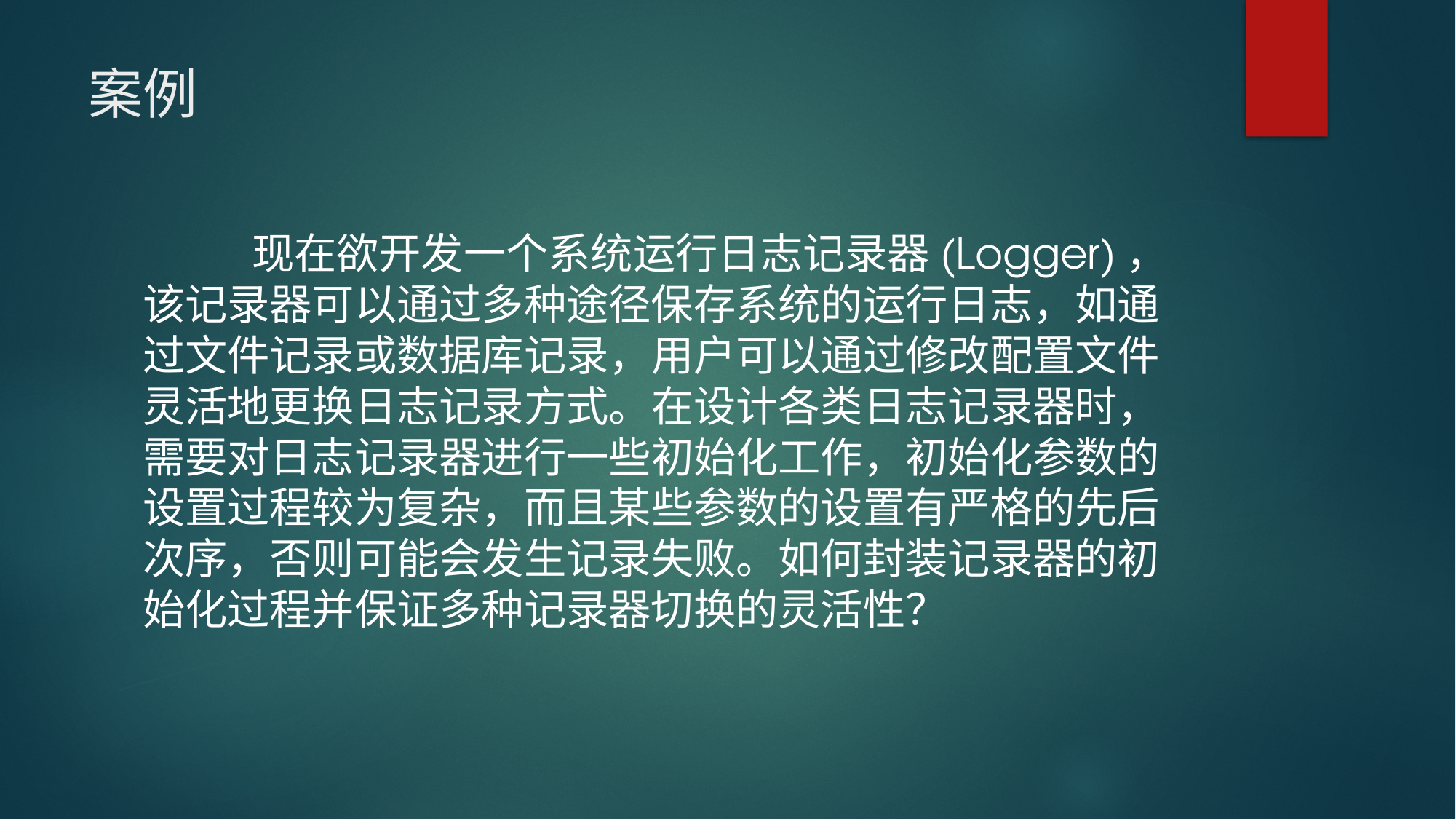

# 案例
	现在欲开发一个系统运行日志记录器(Logger)，该记录器可以通过多种途径保存系统的运行日志，如通过文件记录或数据库记录，用户可以通过修改配置文件灵活地更换日志记录方式。在设计各类日志记录器时，需要对日志记录器进行一些初始化工作，初始化参数的设置过程较为复杂，而且某些参数的设置有严格的先后次序，否则可能会发生记录失败。如何封装记录器的初始化过程并保证多种记录器切换的灵活性？